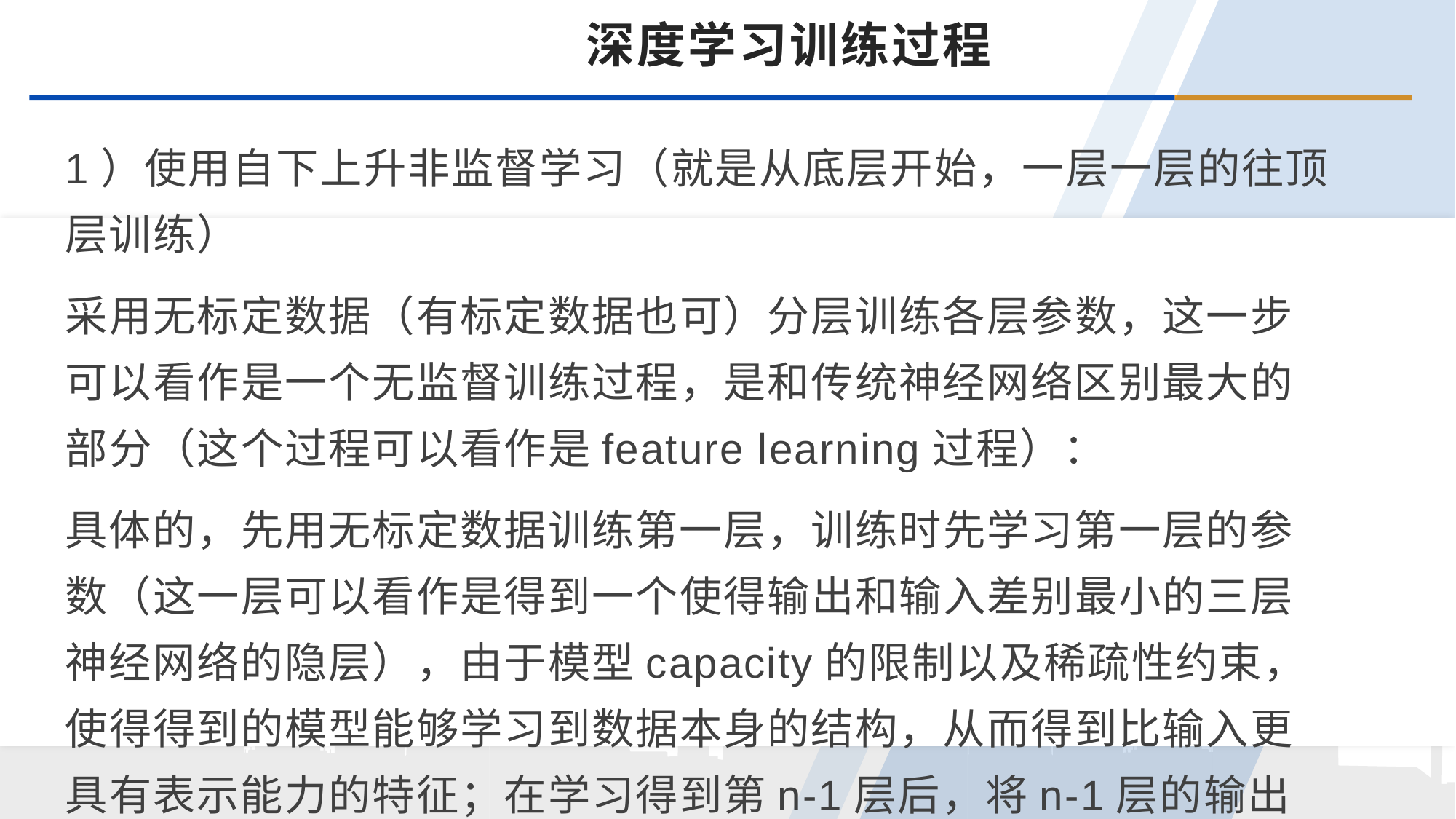

深度学习训练过程

1）使用自下上升非监督学习（就是从底层开始，一层一层的往顶层训练）
采用无标定数据（有标定数据也可）分层训练各层参数，这一步可以看作是一个无监督训练过程，是和传统神经网络区别最大的部分（这个过程可以看作是feature learning过程）：
具体的，先用无标定数据训练第一层，训练时先学习第一层的参数（这一层可以看作是得到一个使得输出和输入差别最小的三层神经网络的隐层），由于模型capacity的限制以及稀疏性约束，使得得到的模型能够学习到数据本身的结构，从而得到比输入更具有表示能力的特征；在学习得到第n-1层后，将n-1层的输出作为第n层的输入，训练第n层，由此分别得到各层的参数；